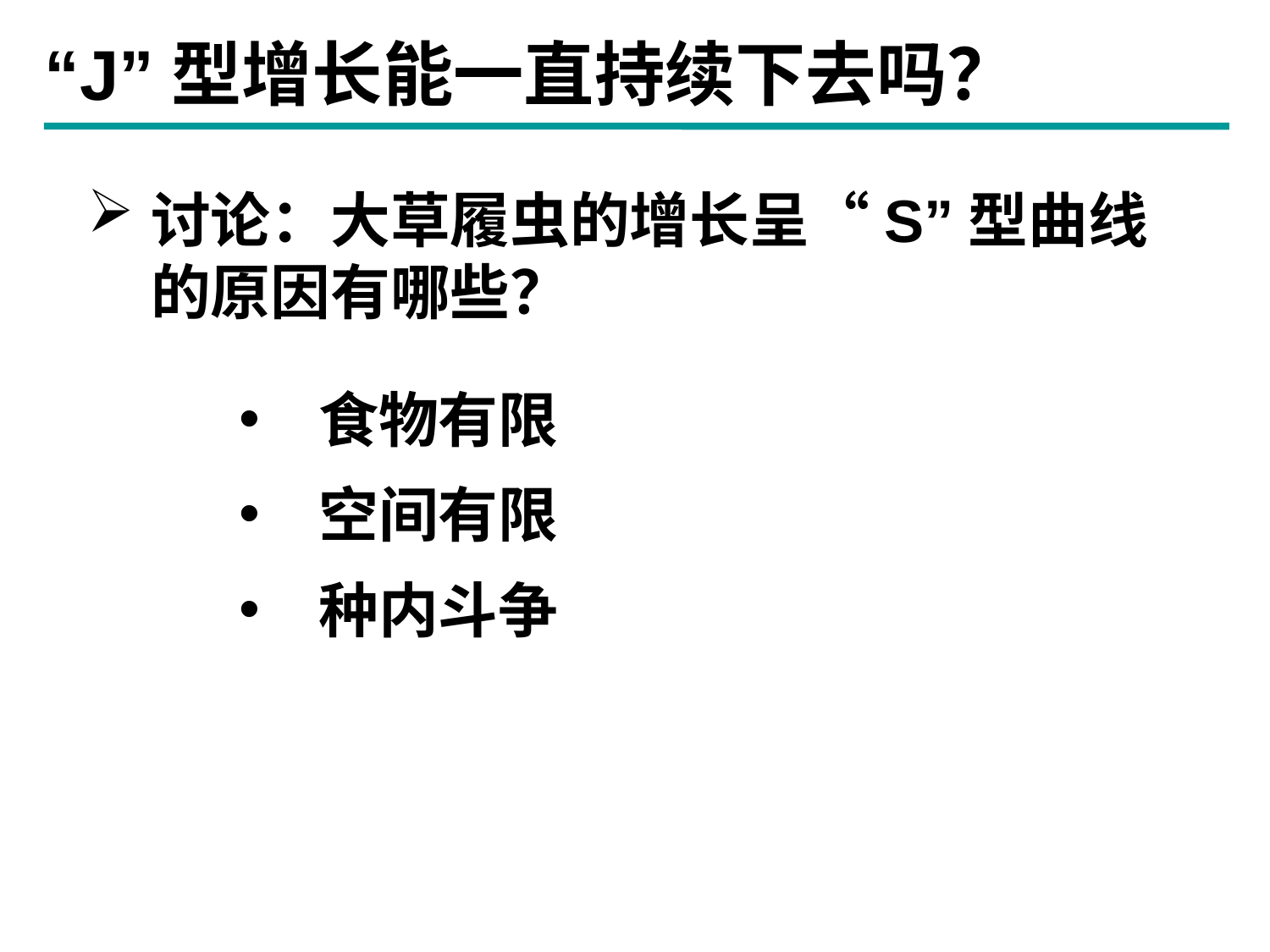

“J”型增长能一直持续下去吗？
讨论：大草履虫的增长呈“S”型曲线的原因有哪些？
食物有限
空间有限
种内斗争